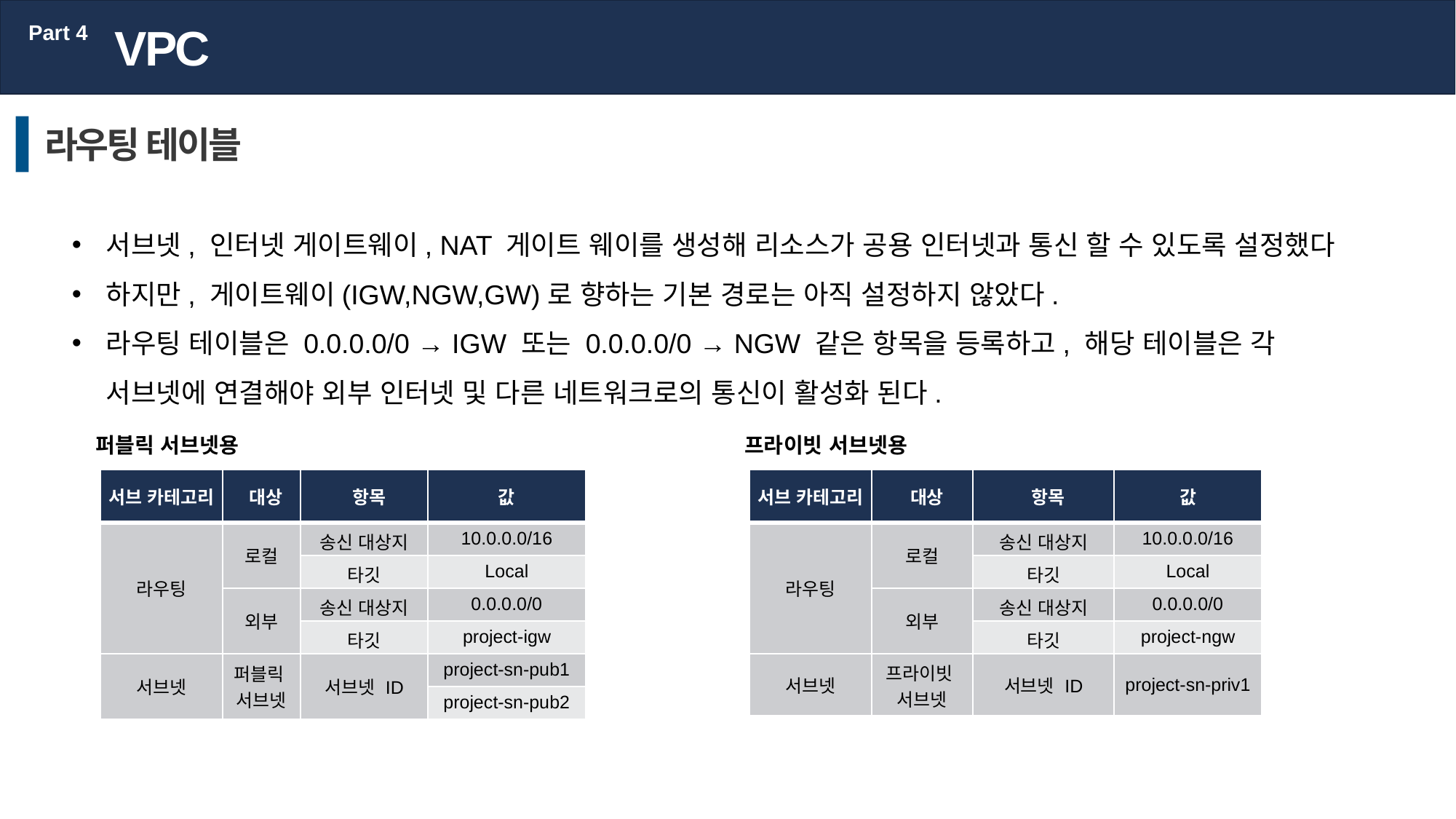

VPC
Part 4

라우팅 테이블
서브넷, 인터넷 게이트웨이, NAT 게이트 웨이를 생성해 리소스가 공용 인터넷과 통신 할 수 있도록 설정했다
하지만, 게이트웨이(IGW,NGW,GW)로 향하는 기본 경로는 아직 설정하지 않았다.
라우팅 테이블은 0.0.0.0/0 → IGW 또는 0.0.0.0/0 → NGW 같은 항목을 등록하고, 해당 테이블은 각 서브넷에 연결해야 외부 인터넷 및 다른 네트워크로의 통신이 활성화 된다.
퍼블릭 서브넷용
프라이빗 서브넷용
| 서브 카테고리 | 대상 | 항목 | 값 |
| --- | --- | --- | --- |
| 라우팅 | 로컬 | 송신 대상지 | 10.0.0.0/16 |
|  | 설명 | 타깃 | Local |
|  | 외부 | 송신 대상지 | 0.0.0.0/0 |
|  | 인바운드 규칙 | 타깃 | project-igw |
| 서브넷 | 퍼블릭 서브넷 | 서브넷 ID | project-sn-pub1 |
|  |  |  | project-sn-pub2 |
| 서브 카테고리 | 대상 | 항목 | 값 |
| --- | --- | --- | --- |
| 라우팅 | 로컬 | 송신 대상지 | 10.0.0.0/16 |
|  | 설명 | 타깃 | Local |
|  | 외부 | 송신 대상지 | 0.0.0.0/0 |
|  | 인바운드 규칙 | 타깃 | project-ngw |
| 서브넷 | 프라이빗 서브넷 | 서브넷 ID | project-sn-priv1 |